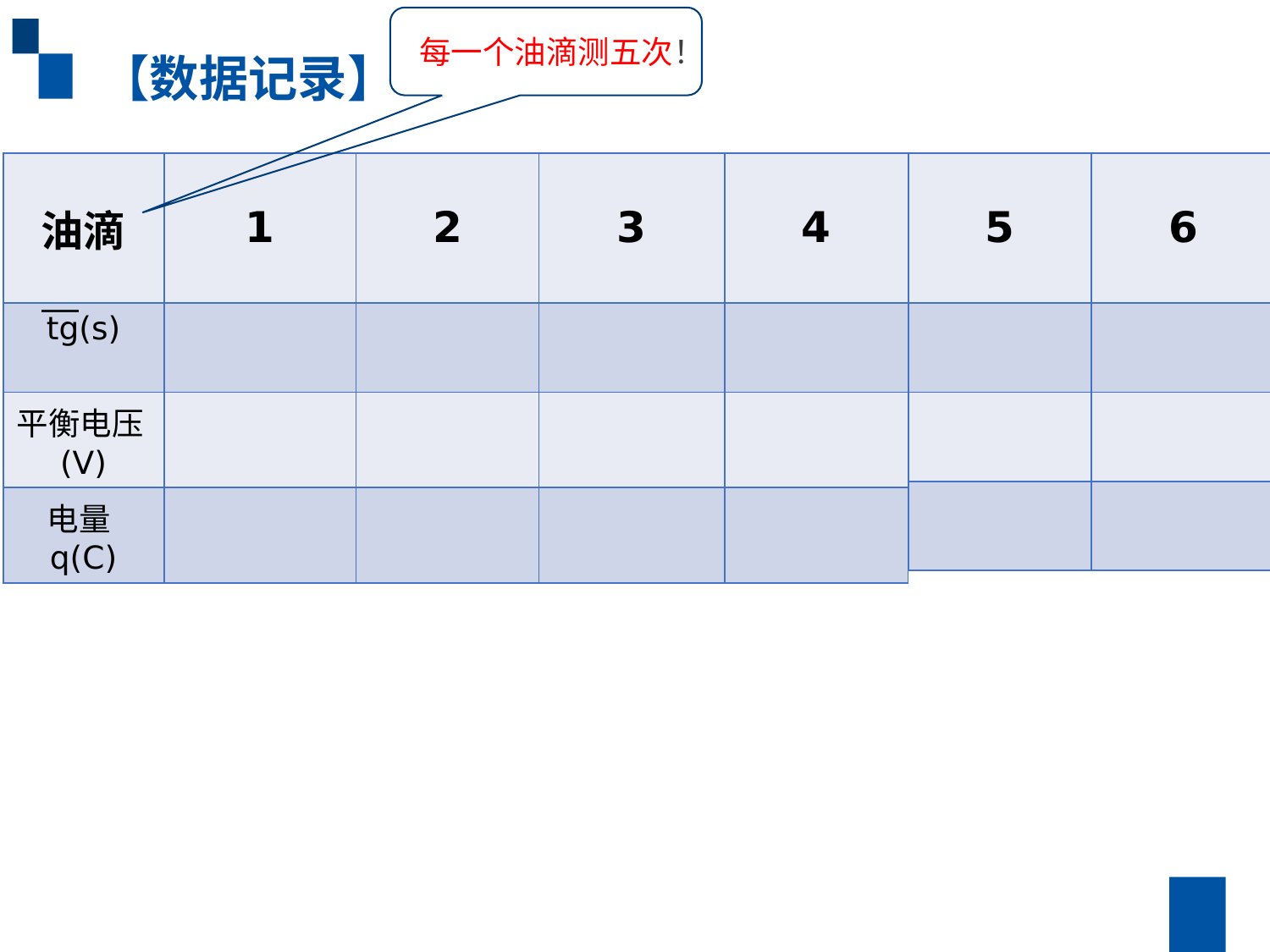

每一个油滴测五次！
【数据记录】
| 油滴 | 1 | 2 | 3 | 4 |
| --- | --- | --- | --- | --- |
| tg(s) |  |  |  |  |
| 平衡电压 (V) |  |  |  |  |
| 电量q(C) |  |  |  |  |
| 5 |
| --- |
|  |
|  |
|  |
| 6 |
| --- |
|  |
|  |
|  |